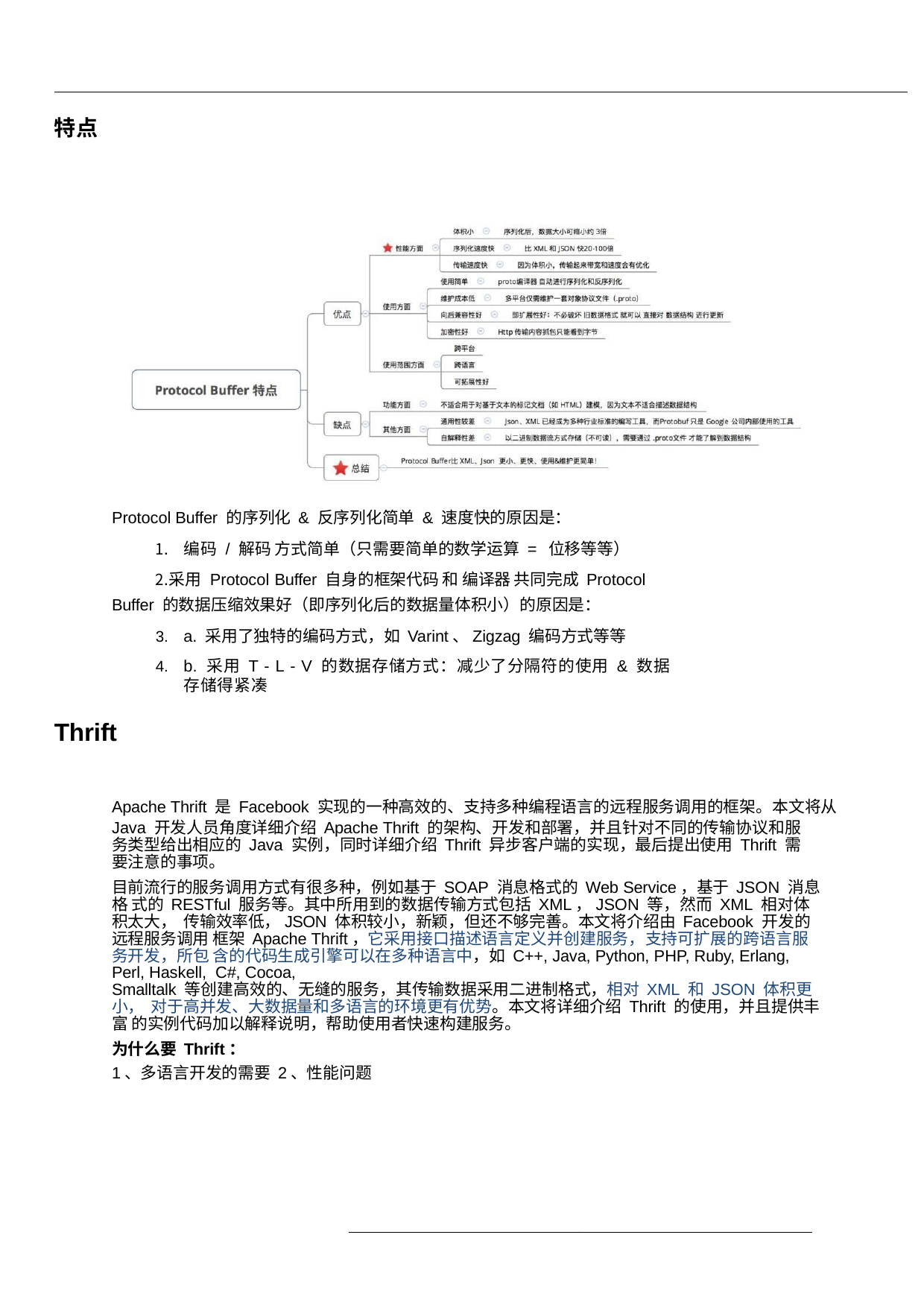

特点

Protocol Buffer 的序列化 & 反序列化简单 & 速度快的原因是：
编码 / 解码 方式简单（只需要简单的数学运算 = 位移等等）
采用 Protocol Buffer 自身的框架代码 和 编译器 共同完成 Protocol Buffer 的数据压缩效果好（即序列化后的数据量体积小）的原因是：
a. 采用了独特的编码方式，如 Varint、Zigzag 编码方式等等
b. 采用 T - L - V 的数据存储方式：减少了分隔符的使用 & 数据存储得紧凑
Thrift

Apache Thrift 是 Facebook 实现的一种高效的、支持多种编程语言的远程服务调用的框架。本文将从 Java 开发人员角度详细介绍 Apache Thrift 的架构、开发和部署，并且针对不同的传输协议和服
务类型给出相应的 Java 实例，同时详细介绍 Thrift 异步客户端的实现，最后提出使用 Thrift 需 要注意的事项。
目前流行的服务调用方式有很多种，例如基于 SOAP 消息格式的 Web Service，基于 JSON 消息格 式的 RESTful 服务等。其中所用到的数据传输方式包括 XML，JSON 等，然而 XML 相对体积太大，  传输效率低，JSON 体积较小，新颖，但还不够完善。本文将介绍由 Facebook 开发的远程服务调用 框架 Apache Thrift，它采用接口描述语言定义并创建服务，支持可扩展的跨语言服务开发，所包 含的代码生成引擎可以在多种语言中，如 C++, Java, Python, PHP, Ruby, Erlang, Perl, Haskell,  C#, Cocoa,
Smalltalk 等创建高效的、无缝的服务，其传输数据采用二进制格式，相对 XML 和 JSON 体积更小，  对于高并发、大数据量和多语言的环境更有优势。本文将详细介绍 Thrift 的使用，并且提供丰富 的实例代码加以解释说明，帮助使用者快速构建服务。
为什么要 Thrift：
1、多语言开发的需要 2、性能问题